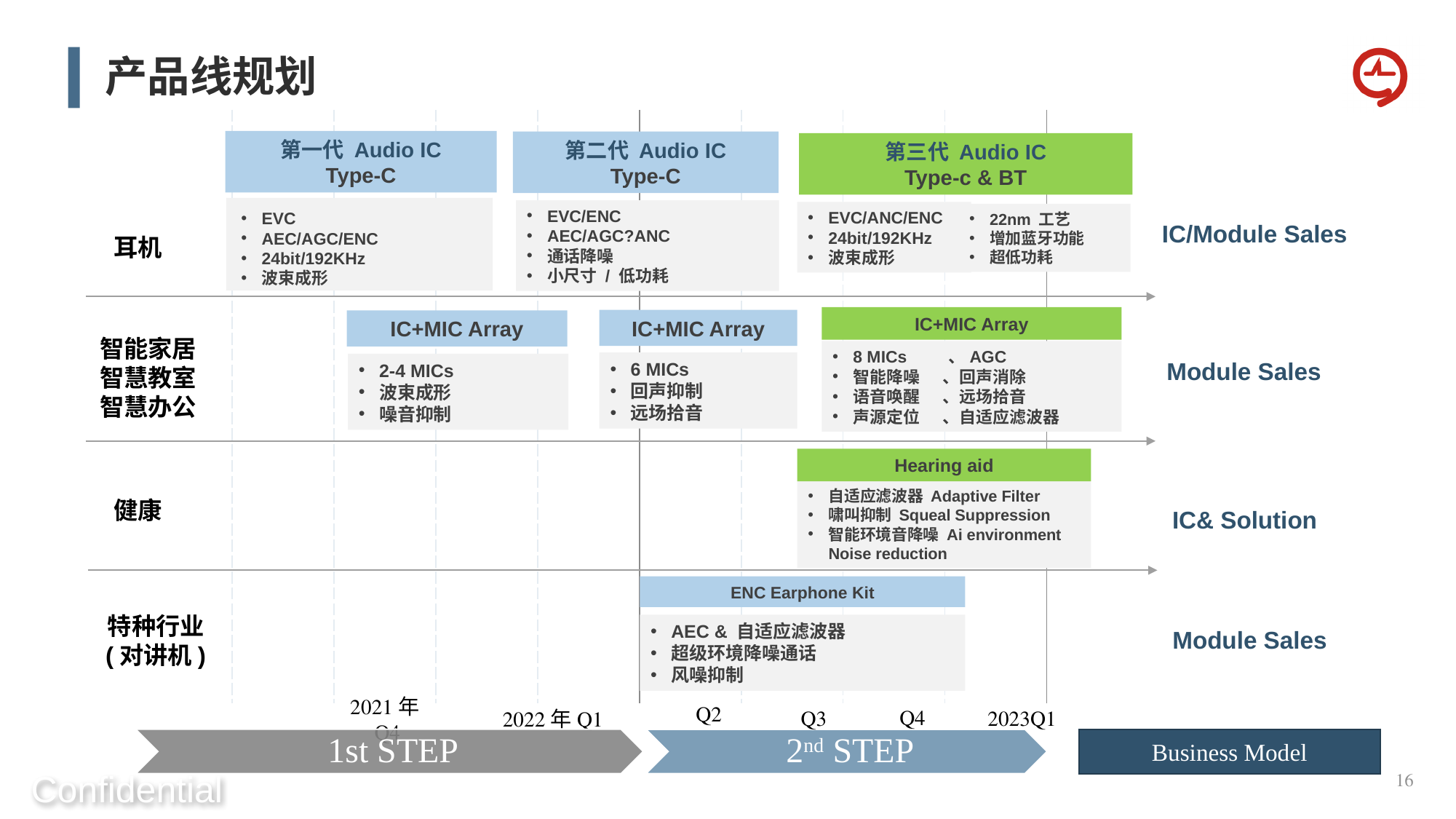

产品线规划
|  |  |  |  |  |  |  |  |  |
| --- | --- | --- | --- | --- | --- | --- | --- | --- |
第一代 Audio IC
Type-C
EVC
AEC/AGC/ENC
24bit/192KHz
波束成形

第二代 Audio IC
Type-C
EVC/ENC
AEC/AGC?ANC
通话降噪
小尺寸 / 低功耗
第三代 Audio IC
Type-c & BT
EVC/ANC/ENC
24bit/192KHz
波束成形
22nm 工艺
增加蓝牙功能
超低功耗
耳机

IC/Module Sales
智能家居
智慧教室
智慧办公
IC+MIC Array
8 MICs        、AGC
智能降噪      、回声消除
语音唤醒      、远场拾音
声源定位      、自适应滤波器
IC+MIC Array
6 MICs
回声抑制
远场拾音
IC+MIC Array
2-4 MICs
波束成形
噪音抑制
Module Sales
健康
Hearing aid
自适应滤波器 Adaptive Filter
啸叫抑制 Squeal Suppression
智能环境音降噪 Ai environment  Noise reduction
IC& Solution
特种行业
(对讲机)
ENC Earphone Kit
AEC & 自适应滤波器
超级环境降噪通话
风噪抑制
Module Sales
Q2
Q4
Q3
2023Q1
2022年Q1
2021年Q4
Business Model
1st STEP
2nd STEP

Confidential
16